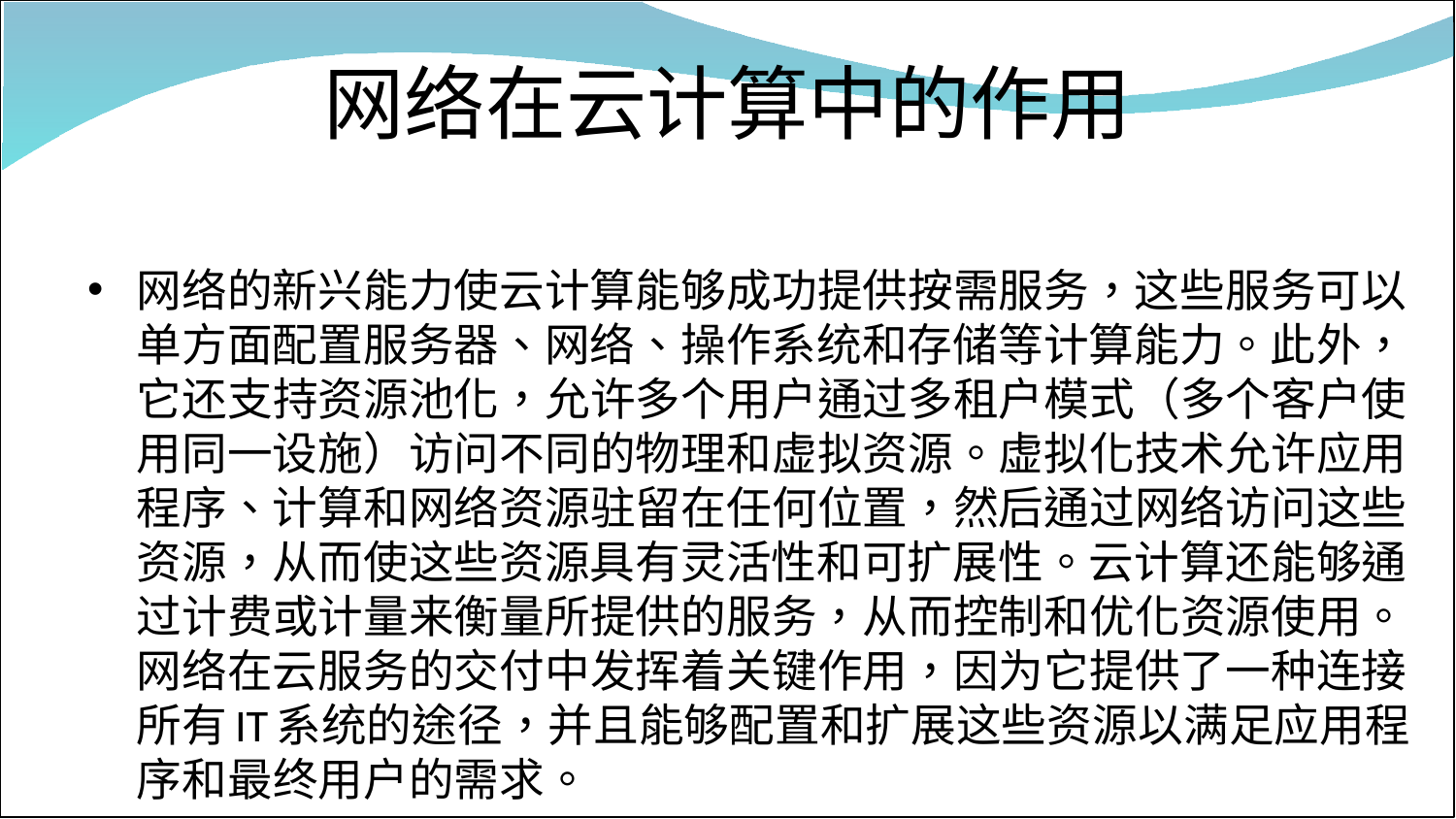

# 网络在云计算中的作用

网络的新兴能力使云计算能够成功提供按需服务，这些服务可以单方面配置服务器、网络、操作系统和存储等计算能力。此外，它还支持资源池化，允许多个用户通过多租户模式（多个客户使用同一设施）访问不同的物理和虚拟资源。虚拟化技术允许应用程序、计算和网络资源驻留在任何位置，然后通过网络访问这些资源，从而使这些资源具有灵活性和可扩展性。云计算还能够通过计费或计量来衡量所提供的服务，从而控制和优化资源使用。网络在云服务的交付中发挥着关键作用，因为它提供了一种连接所有IT系统的途径，并且能够配置和扩展这些资源以满足应用程序和最终用户的需求。